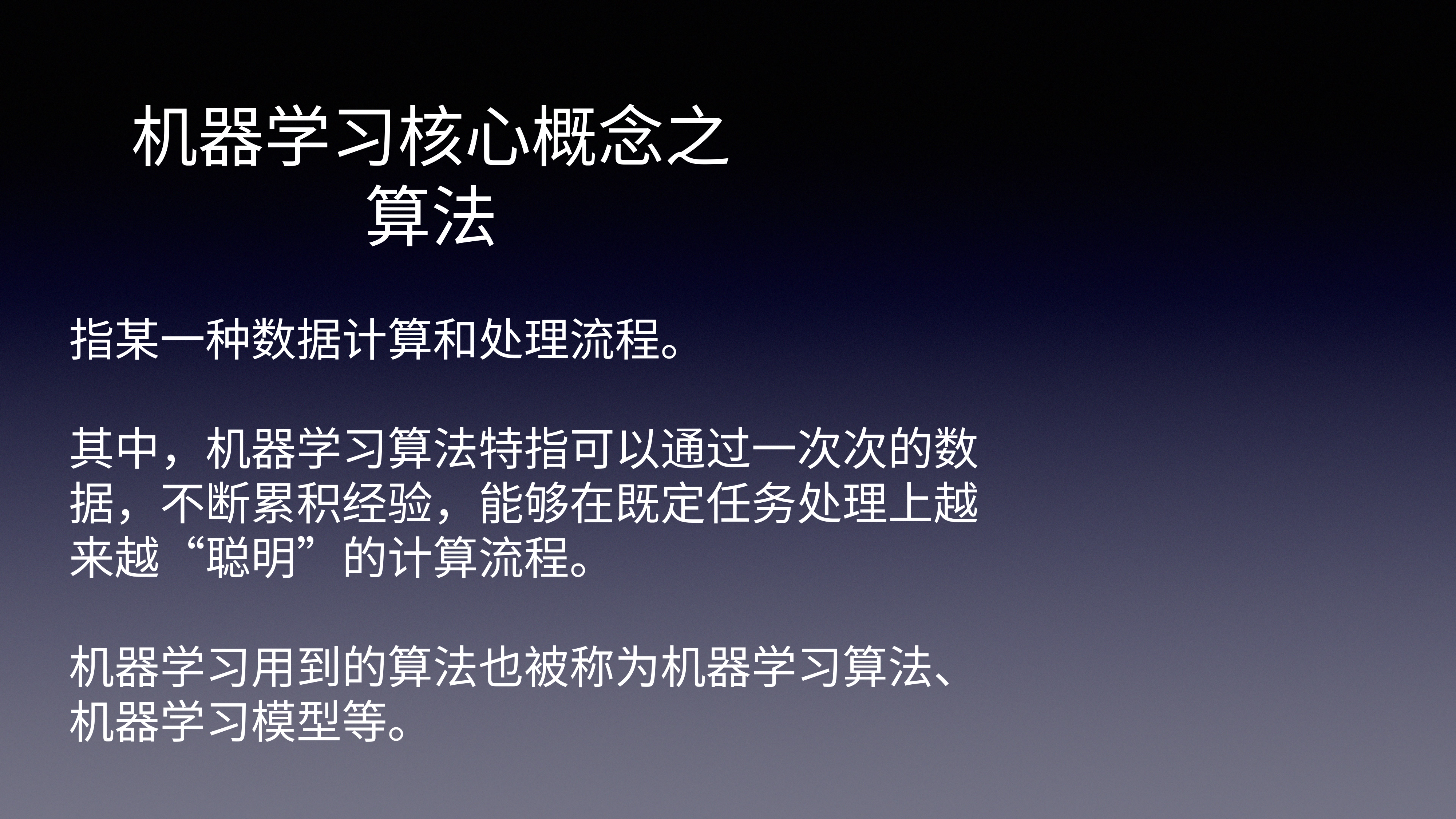

机器学习核心概念之
算法
指某一种数据计算和处理流程。

其中，机器学习算法特指可以通过一次次的数据，不断累积经验，能够在既定任务处理上越来越“聪明”的计算流程。

机器学习用到的算法也被称为机器学习算法、机器学习模型等。